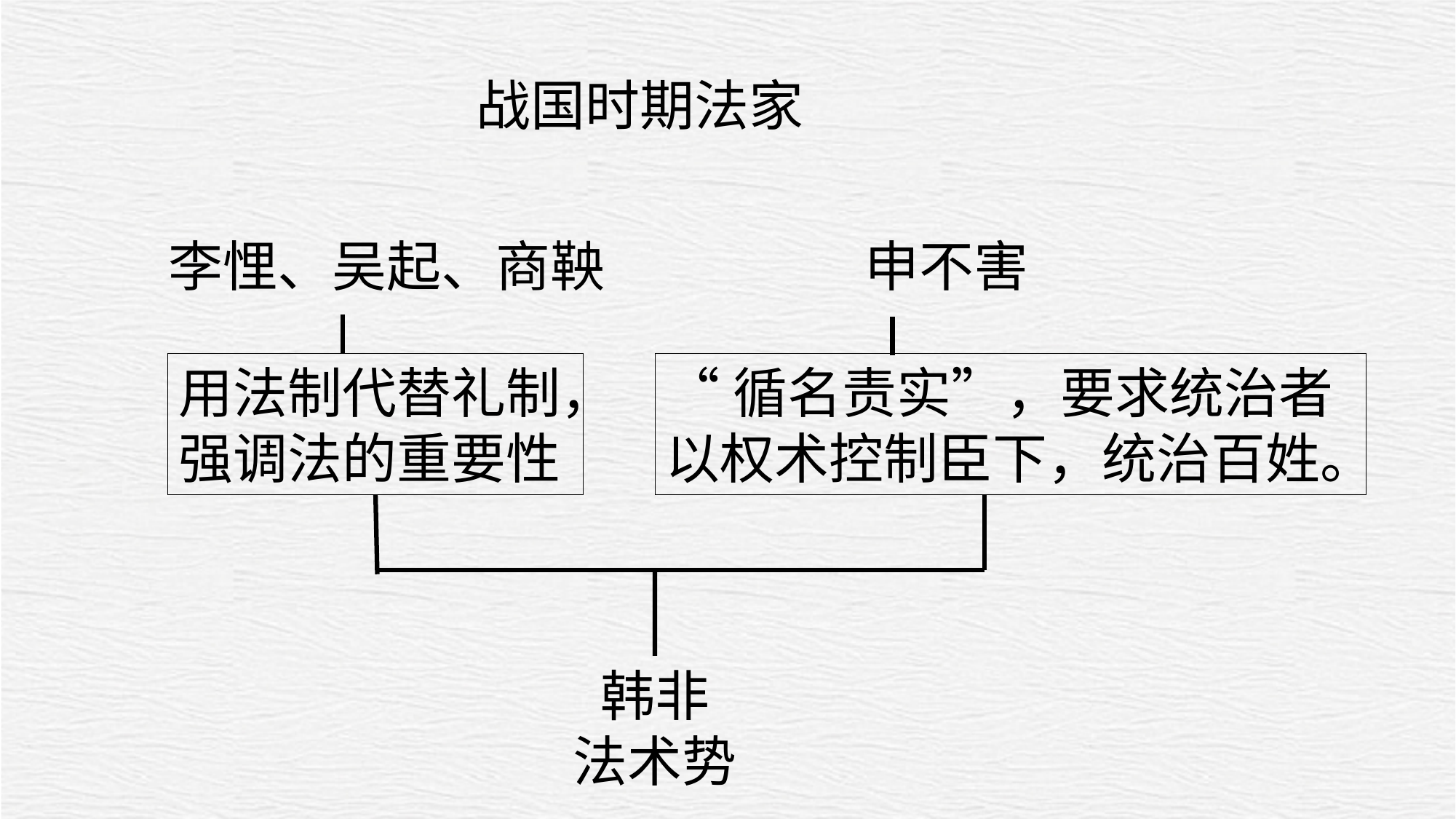

战国时期法家
李悝、吴起、商鞅
申不害
用法制代替礼制，强调法的重要性
“循名责实”，要求统治者以权术控制臣下，统治百姓。
韩非
法术势